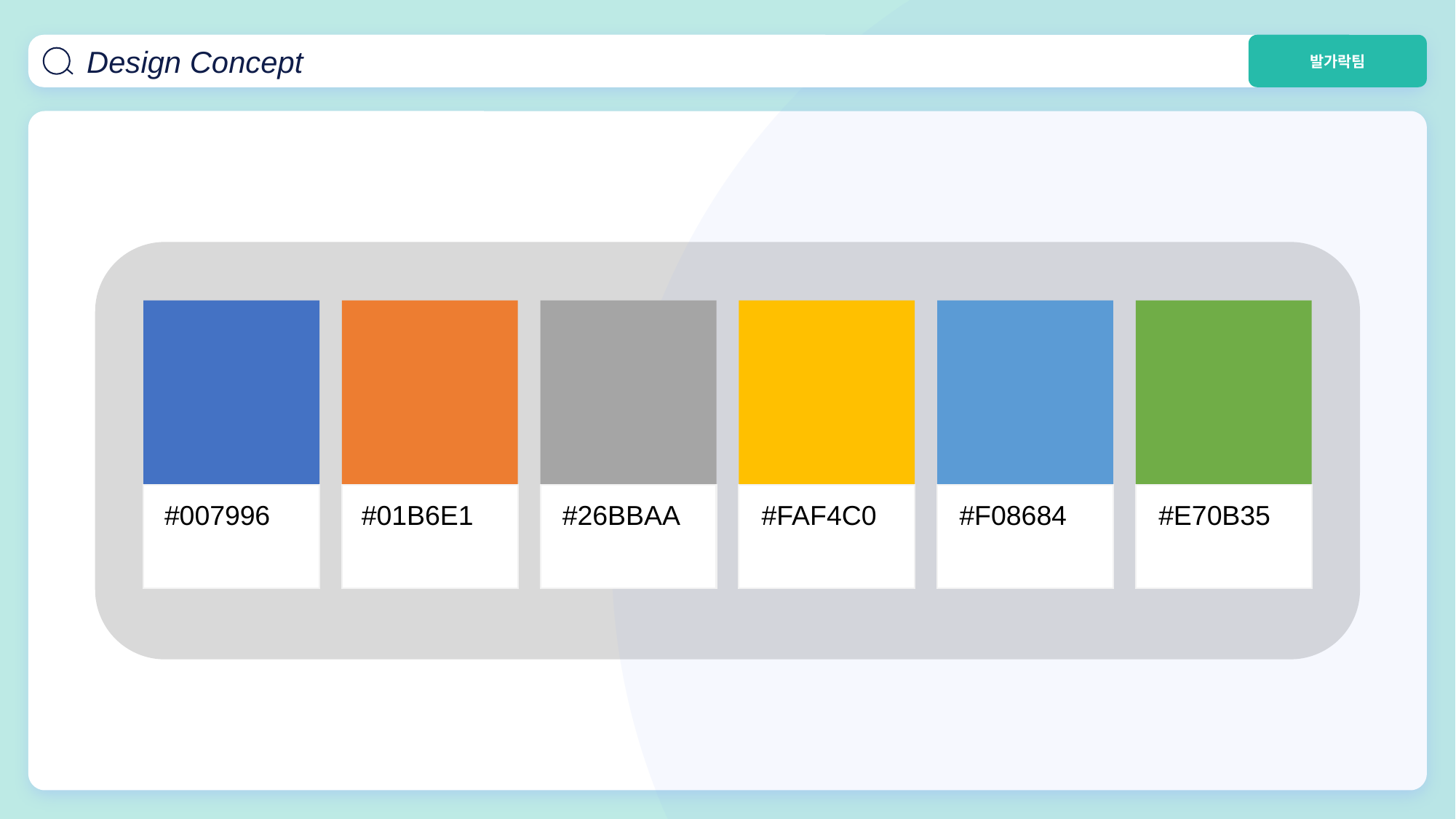

Design Concept
발가락팀

#007996
#01B6E1
#26BBAA
#FAF4C0
#F08684
#E70B35